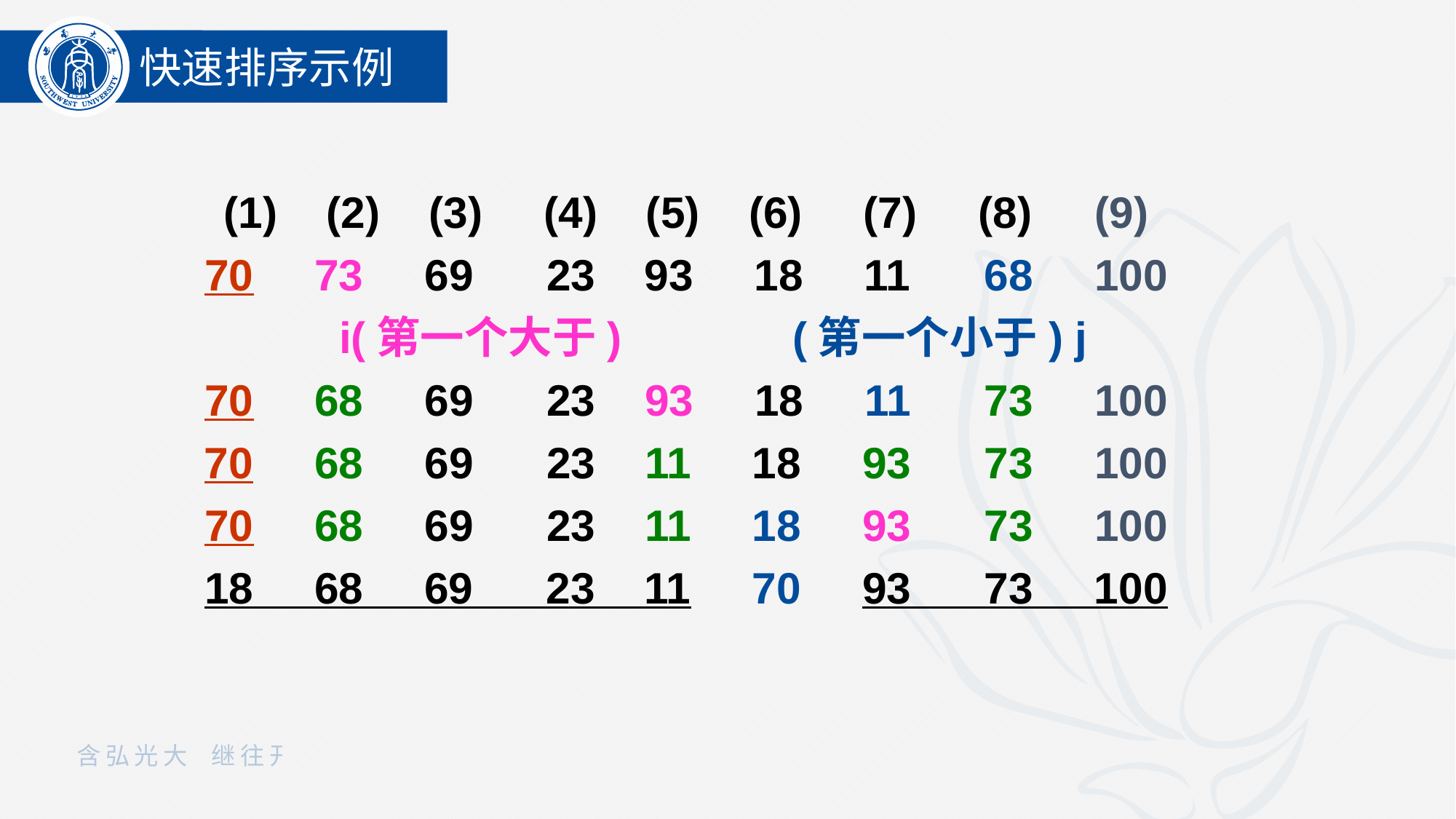

快速排序示例
(1)    (2)    (3)     (4)    (5)    (6)     (7)     (8)     (9)
70     73     69      23    93     18     11      68     100
                 i(第一个大于)              (第一个小于) j
70     68     69      23    93     18     11      73     100
70     68     69      23    11     18     93      73     100
70     68     69      23    11     18     93      73     100
18     68     69      23    11     70     93      73     100